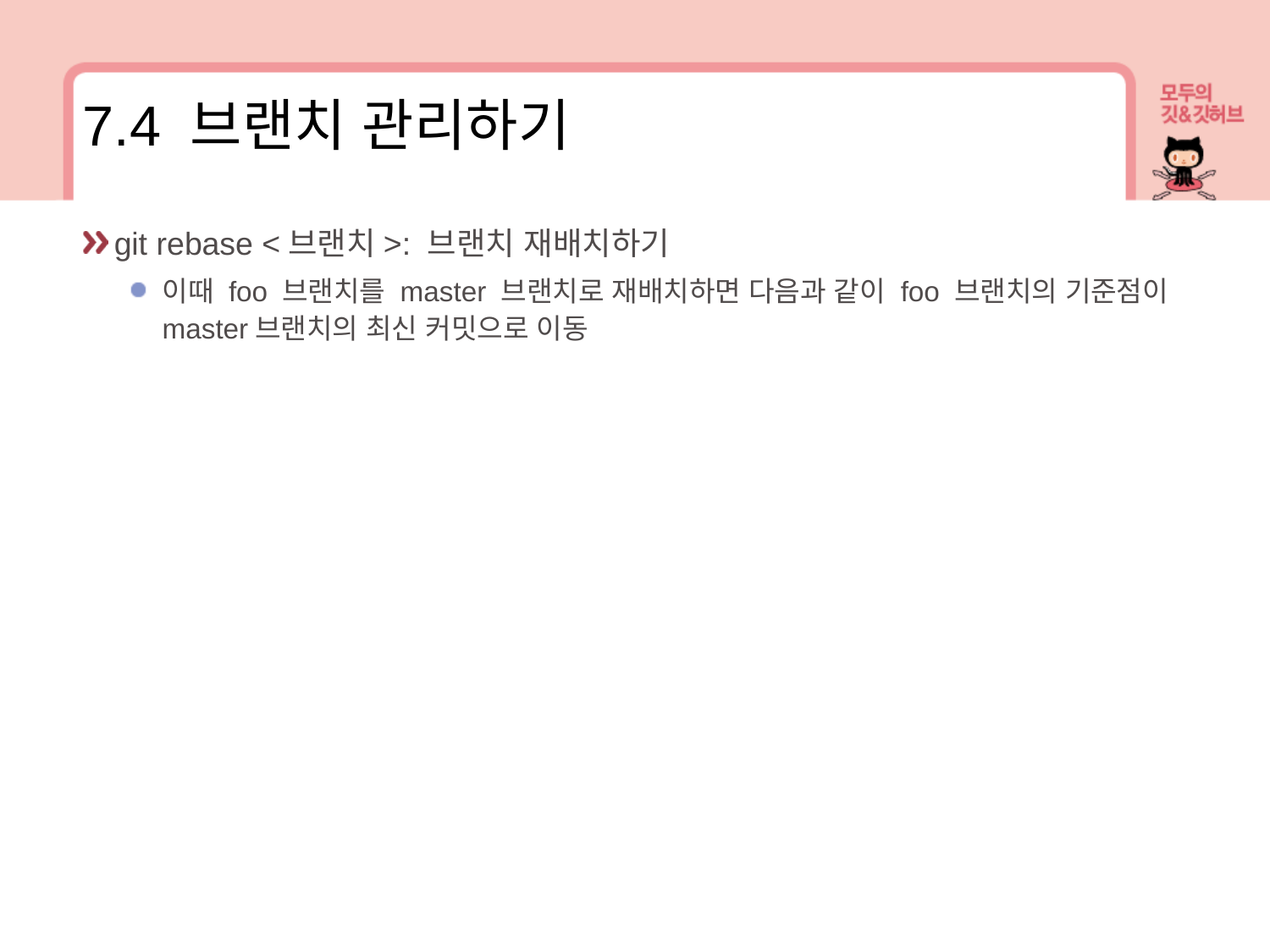

7.4 브랜치 관리하기
git rebase <브랜치>: 브랜치 재배치하기
이때 foo 브랜치를 master 브랜치로 재배치하면 다음과 같이 foo 브랜치의 기준점이 master브랜치의 최신 커밋으로 이동